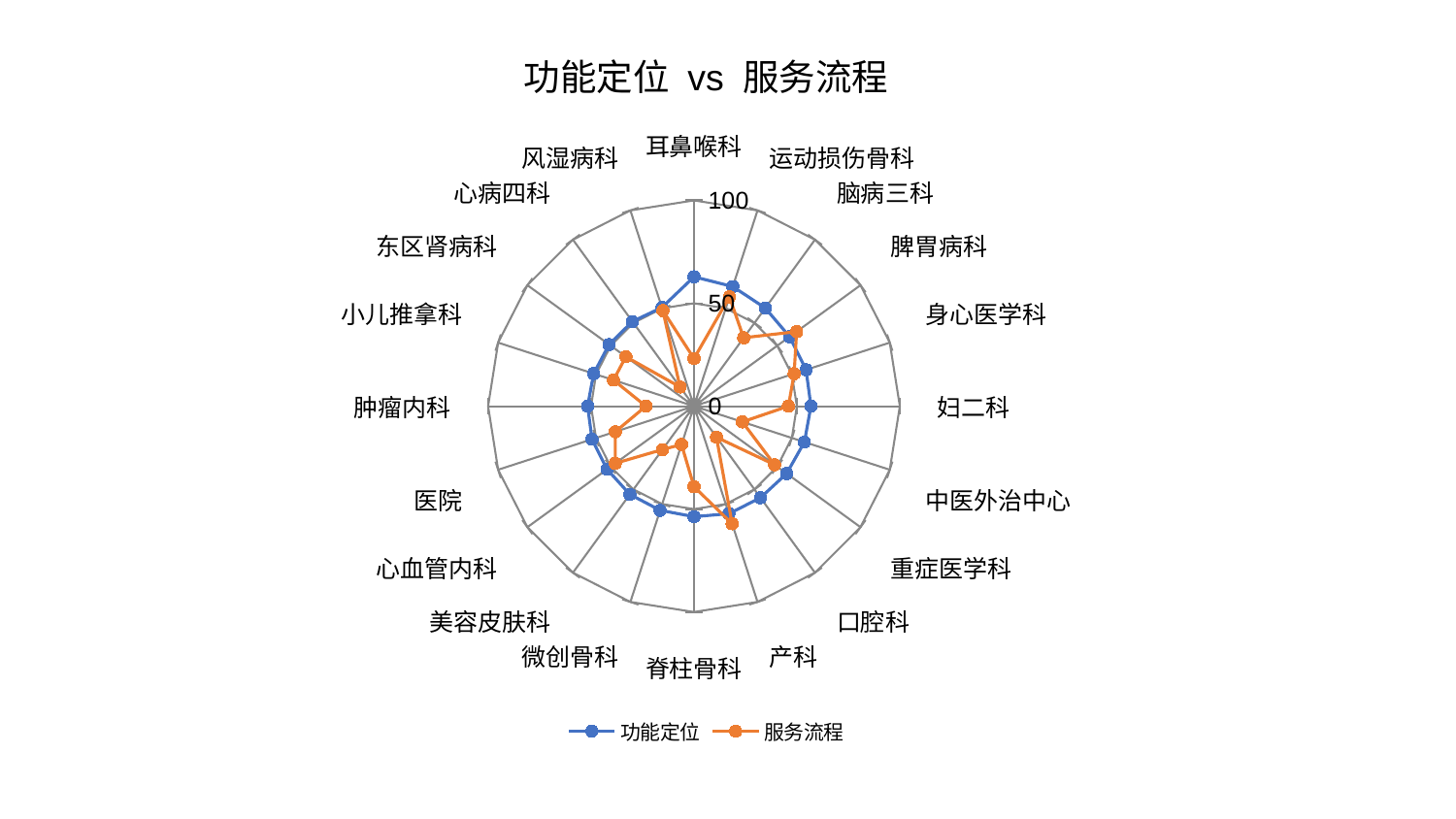

### Chart: 功能定位 vs 服务流程

| Category | 功能定位 | 服务流程 |
|---|---|---|
| 耳鼻喉科 | 62.86801463411464 | 23.172610826718326 |
| 运动损伤骨科 | 61.116034924647174 | 55.844911649068706 |
| 脑病三科 | 58.94798759623684 | 41.10649326306026 |
| 脾胃病科 | 57.44530476867091 | 61.64487113396172 |
| 身心医学科 | 57.27289954636482 | 51.19211322916492 |
| 妇二科 | 56.835676578162854 | 45.8877167007347 |
| 中医外治中心 | 56.424828079309606 | 24.715176966501556 |
| 重症医学科 | 55.67197945612887 | 48.40234934466946 |
| 口腔科 | 54.99708453578119 | 18.656506554756948 |
| 产科 | 54.932942104225546 | 60.06738861522809 |
| 脊柱骨科 | 53.68751635597413 | 39.141768368086986 |
| 微创骨科 | 53.21593041592734 | 19.566182932123233 |
| 美容皮肤科 | 52.96695437390435 | 26.076271664130452 |
| 心血管内科 | 52.19226498785814 | 47.2544057336297 |
| 医院 | 52.05122584470744 | 40.15208090135956 |
| 肿瘤内科 | 51.645073592582996 | 23.353796961596885 |
| 小儿推拿科 | 51.25381514281433 | 41.120160682259524 |
| 东区肾病科 | 50.96476371653704 | 40.882045656028225 |
| 心病四科 | 50.87449314751419 | 11.535188116094977 |
| 风湿病科 | 50.42916279278174 | 48.84880119912903 |
36